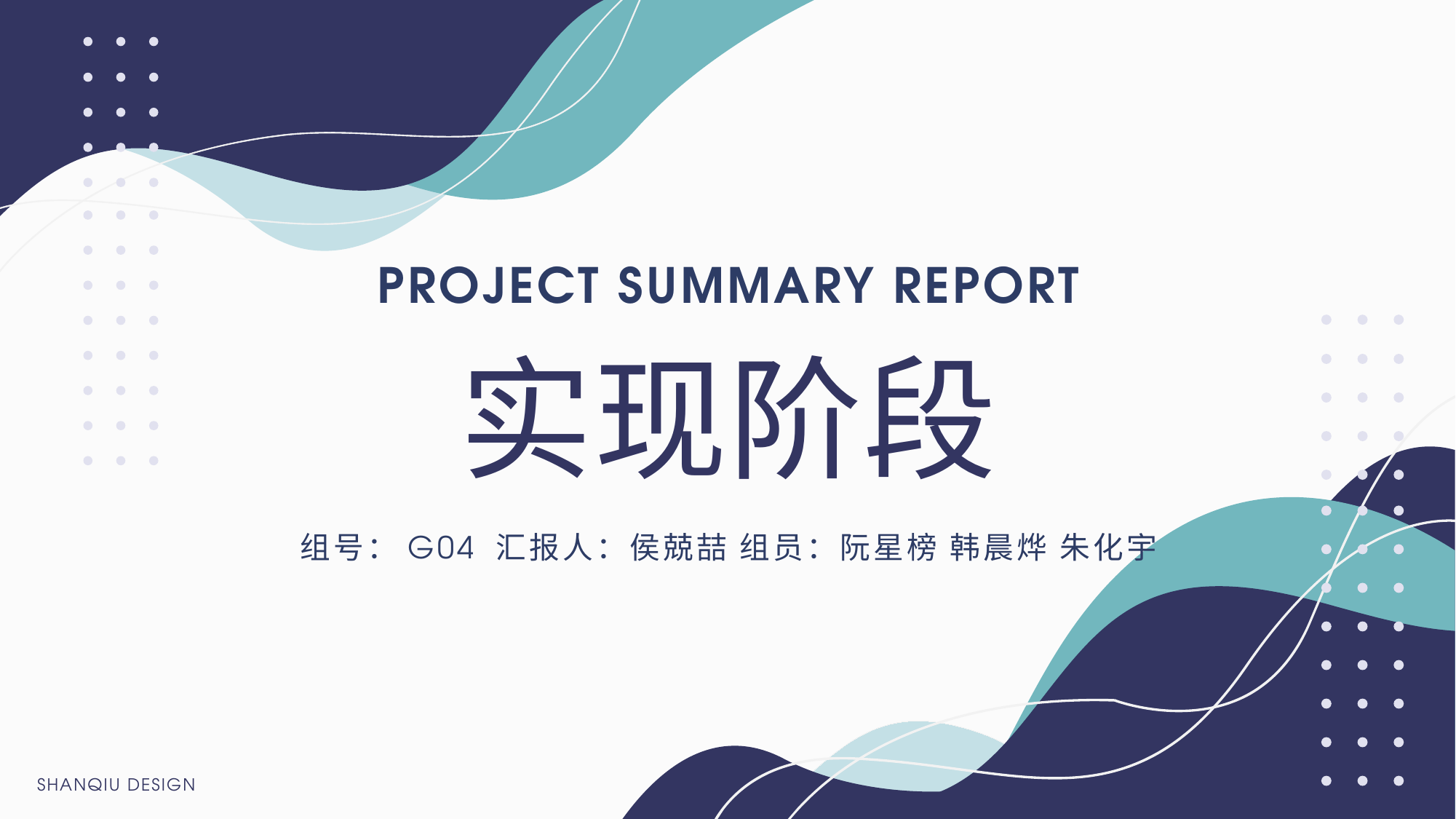

PROJECT SUMMARY REPORT
实现阶段

组号：G04 汇报人：侯兢喆 组员：阮星榜 韩晨烨 朱化宇
SHANQIU DESIGN